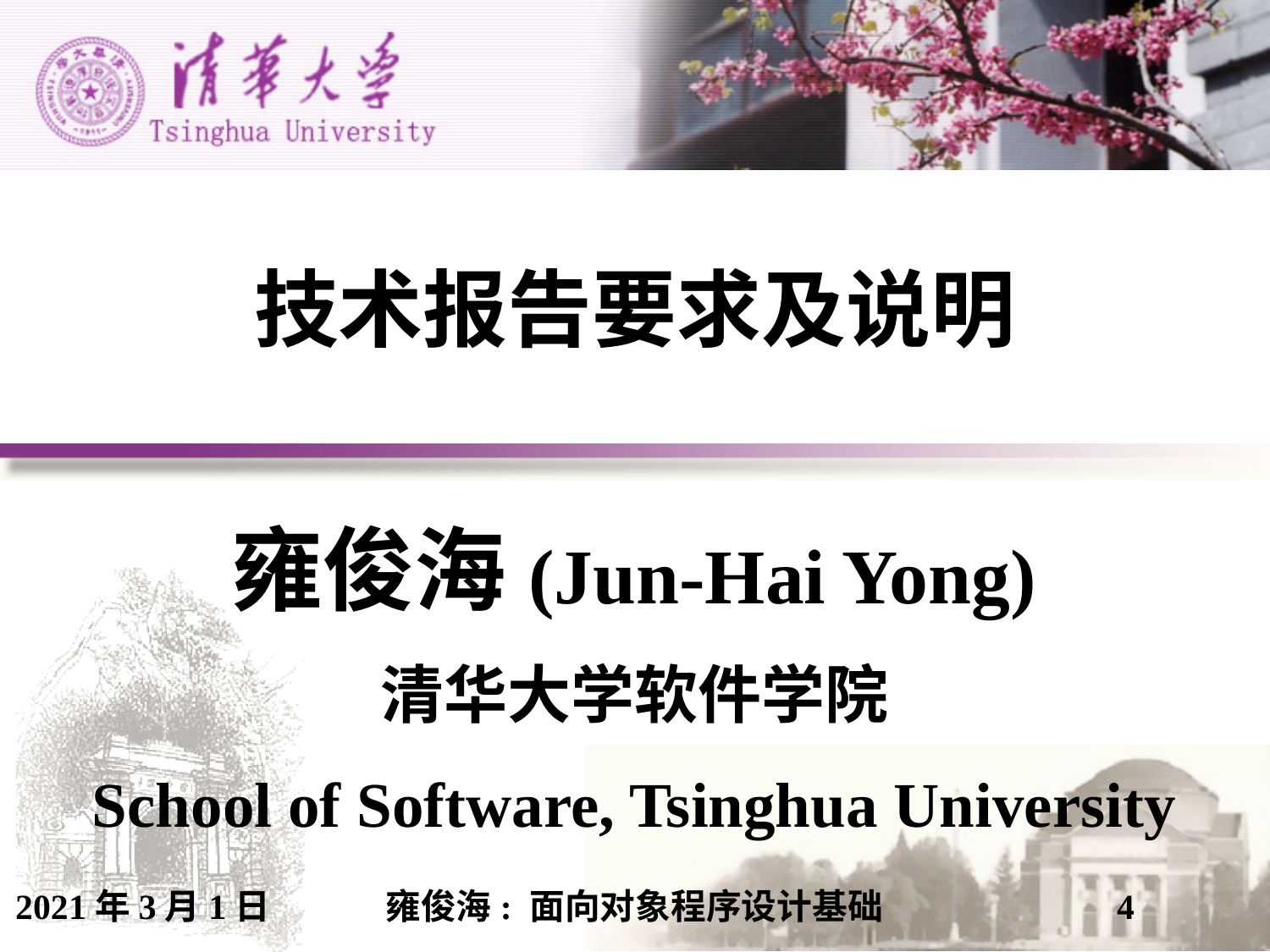

# 技术报告要求及说明
雍俊海(Jun-Hai Yong)
清华大学软件学院
School of Software, Tsinghua University
2021年3月1日
雍俊海: 面向对象程序设计基础
4